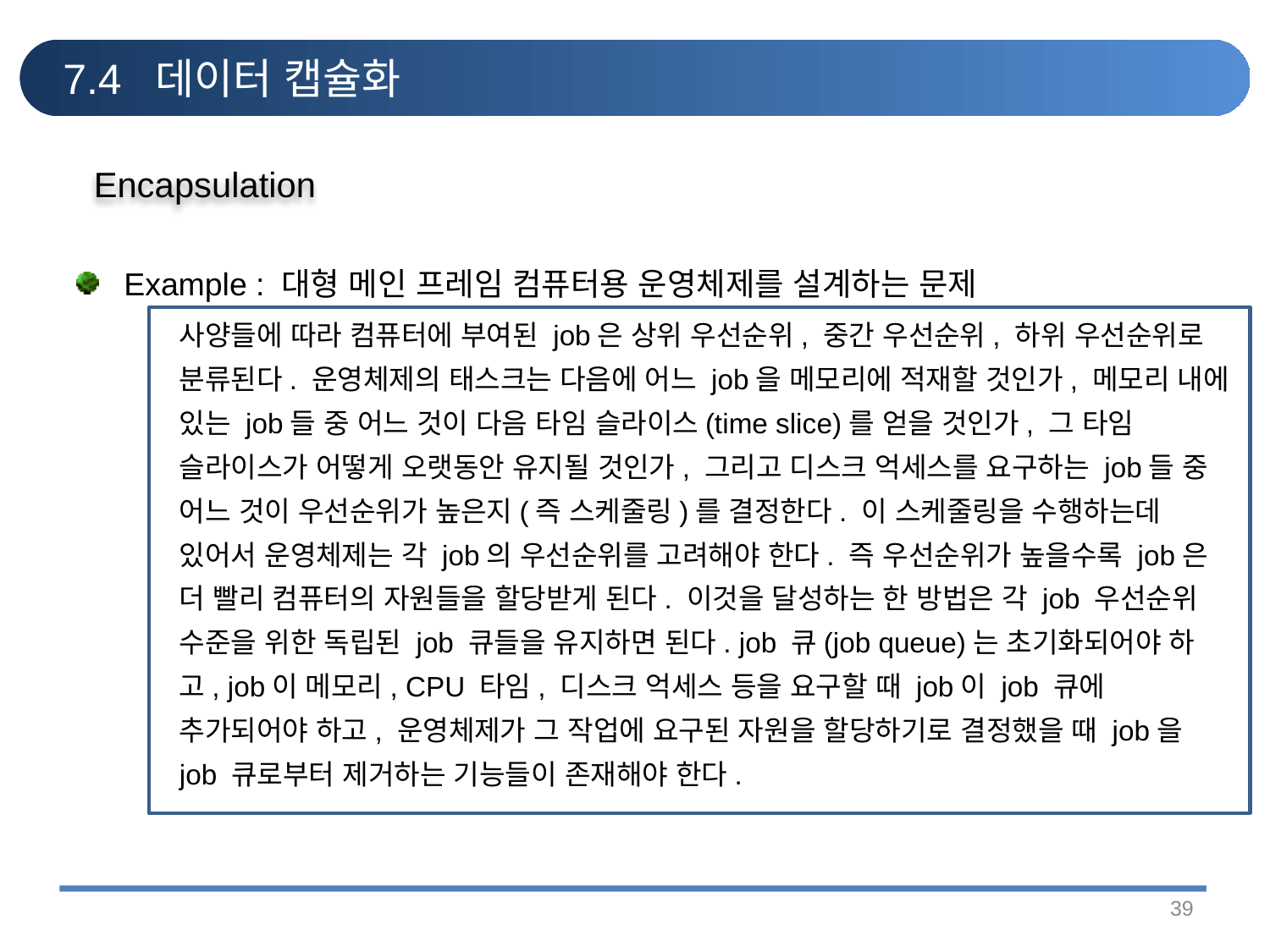

# 7.4  데이터 캡슐화
Encapsulation
Example : 대형 메인 프레임 컴퓨터용 운영체제를 설계하는 문제
	사양들에 따라 컴퓨터에 부여된 job은 상위 우선순위, 중간 우선순위, 하위 우선순위로 분류된다. 운영체제의 태스크는 다음에 어느 job을 메모리에 적재할 것인가, 메모리 내에 있는 job들 중 어느 것이 다음 타임 슬라이스(time slice)를 얻을 것인가, 그 타임 슬라이스가 어떻게 오랫동안 유지될 것인가, 그리고 디스크 억세스를 요구하는 job들 중 어느 것이 우선순위가 높은지(즉 스케줄링)를 결정한다. 이 스케줄링을 수행하는데 있어서 운영체제는 각 job의 우선순위를 고려해야 한다. 즉 우선순위가 높을수록 job은 더 빨리 컴퓨터의 자원들을 할당받게 된다. 이것을 달성하는 한 방법은 각 job 우선순위 수준을 위한 독립된 job 큐들을 유지하면 된다. job 큐(job queue)는 초기화되어야 하고, job이 메모리, CPU 타임, 디스크 억세스 등을 요구할 때 job이 job 큐에 추가되어야 하고, 운영체제가 그 작업에 요구된 자원을 할당하기로 결정했을 때 job을 job 큐로부터 제거하는 기능들이 존재해야 한다.

39